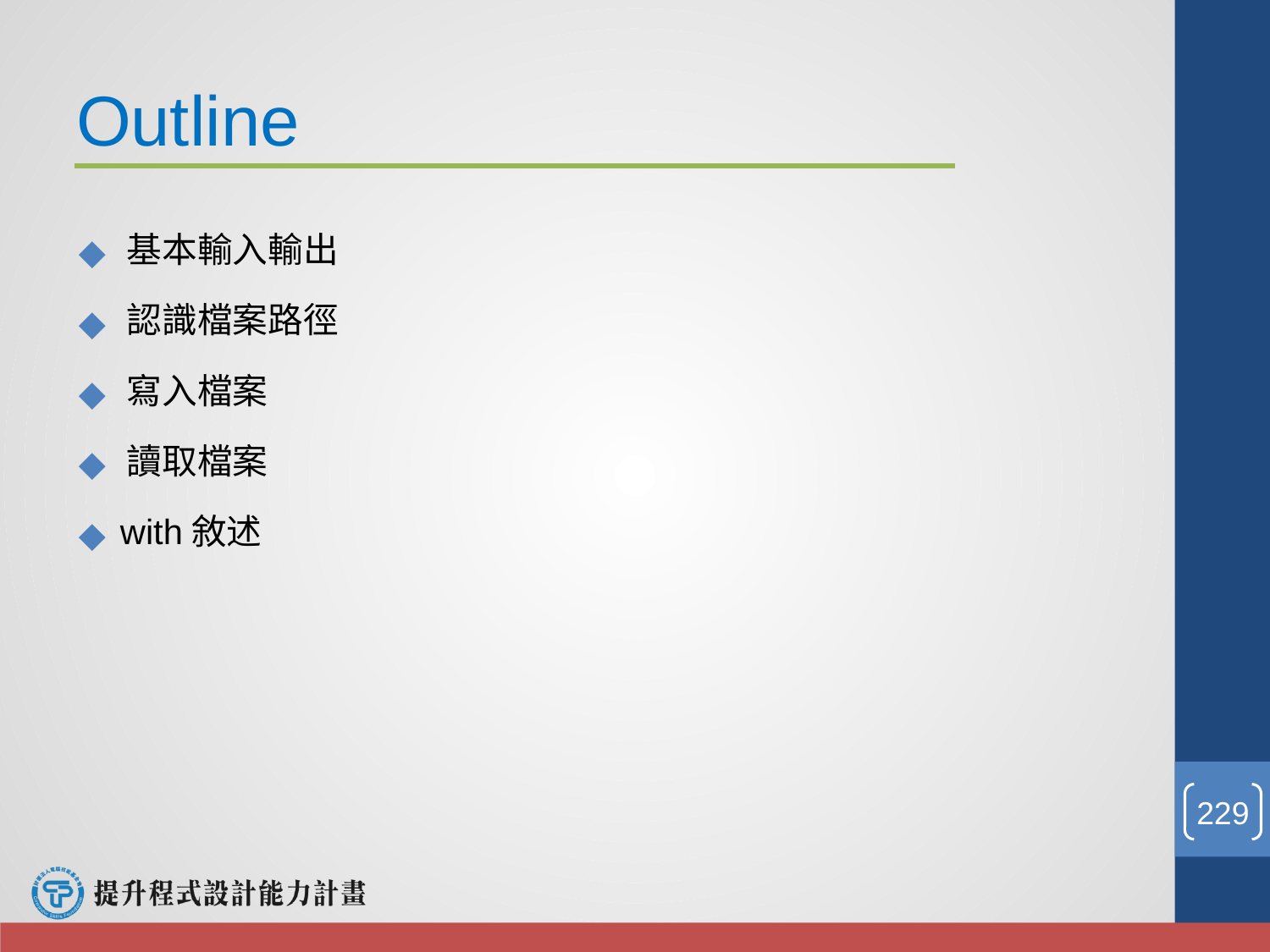

Outline
 基本輸入輸出
 認識檔案路徑
 寫入檔案
 讀取檔案
 with敘述

229